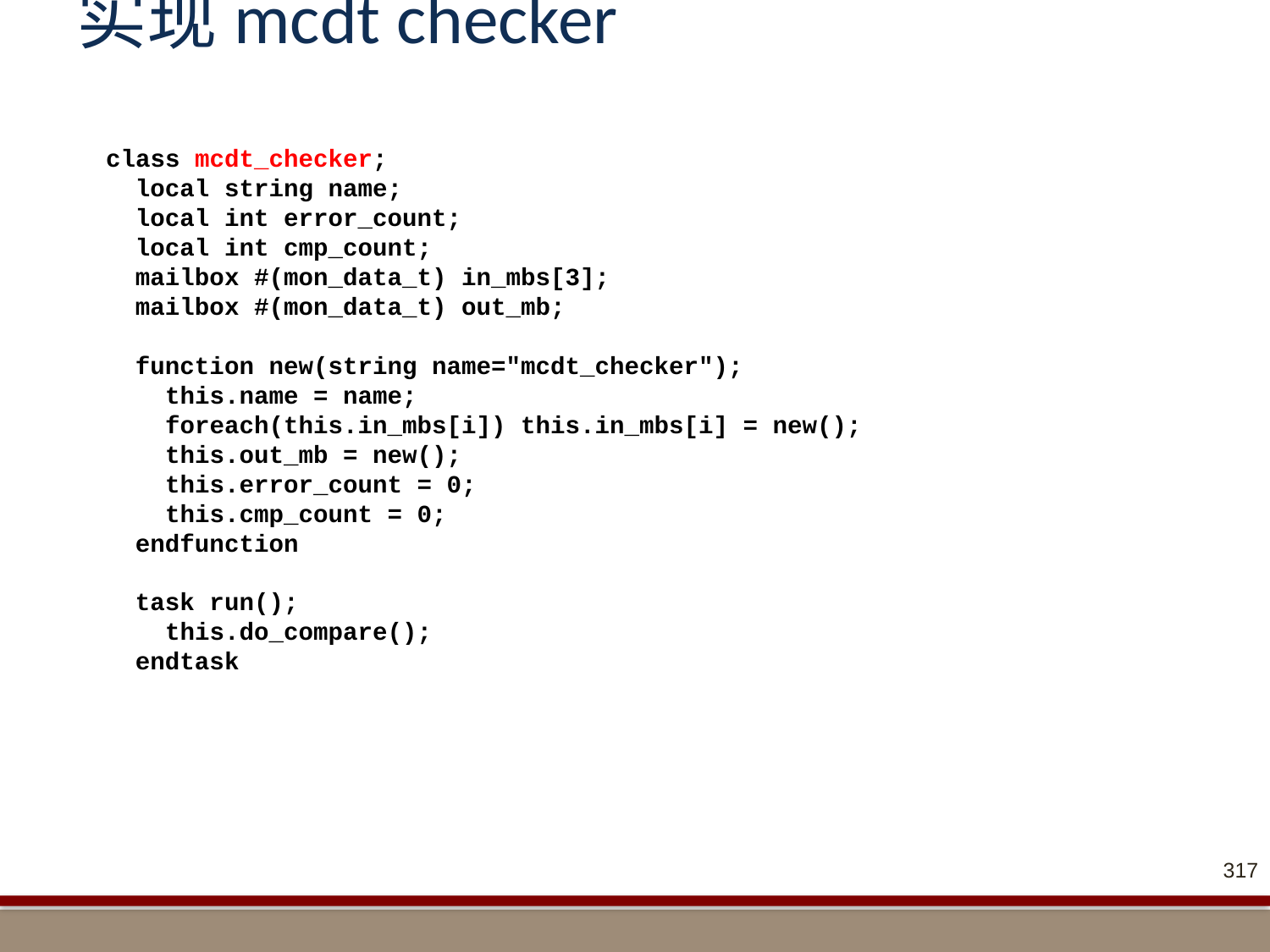

# 实现mcdt checker
  class mcdt_checker;
    local string name;
    local int error_count;
    local int cmp_count;
    mailbox #(mon_data_t) in_mbs[3];
    mailbox #(mon_data_t) out_mb;

    function new(string name="mcdt_checker");
      this.name = name;
      foreach(this.in_mbs[i]) this.in_mbs[i] = new();
      this.out_mb = new();
      this.error_count = 0;
      this.cmp_count = 0;
    endfunction

    task run();
      this.do_compare();
    endtask
317